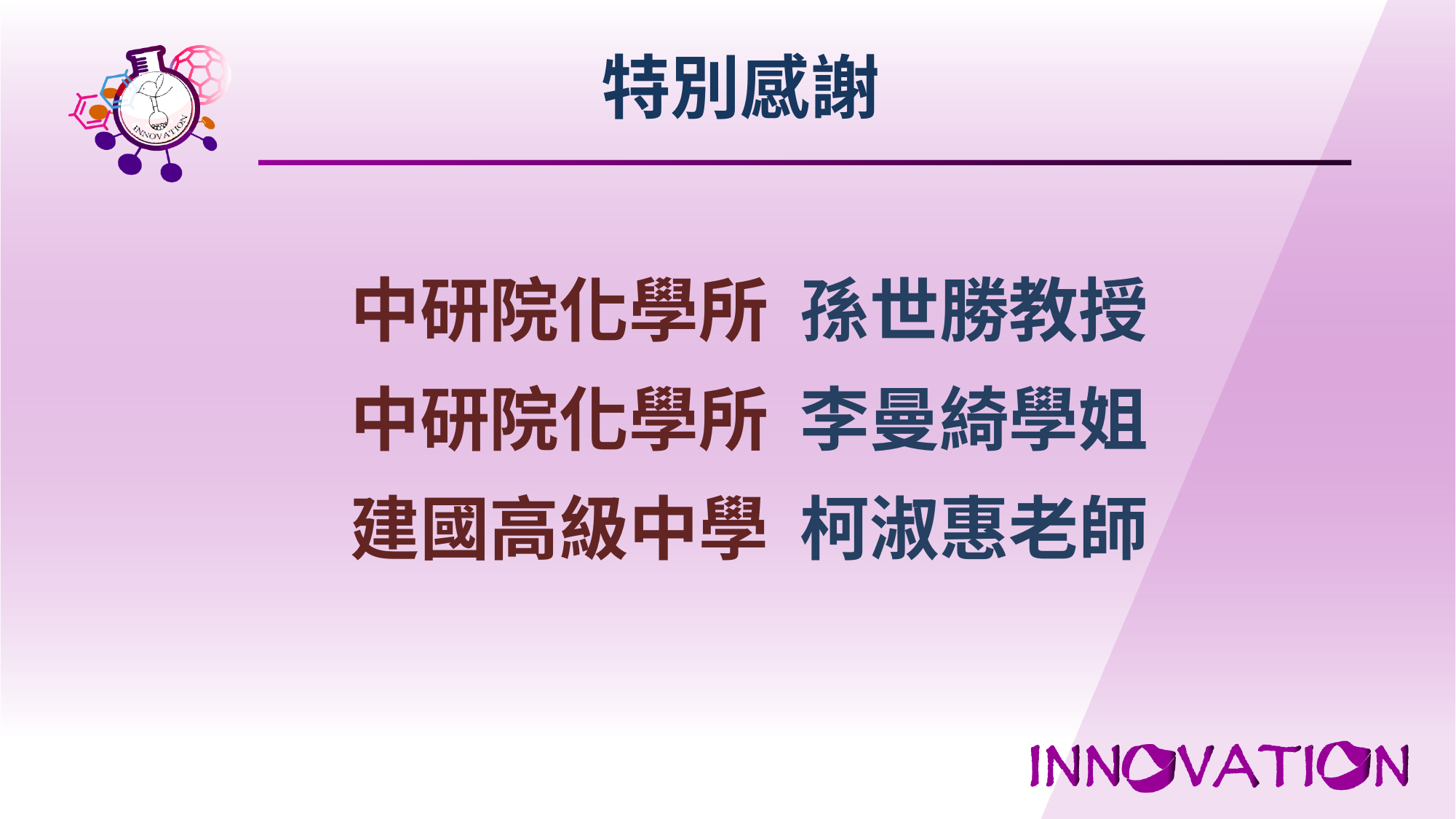

特別感謝
中研院化學所  孫世勝教授
中研院化學所  李曼綺學姐
建國高級中學  柯淑惠老師